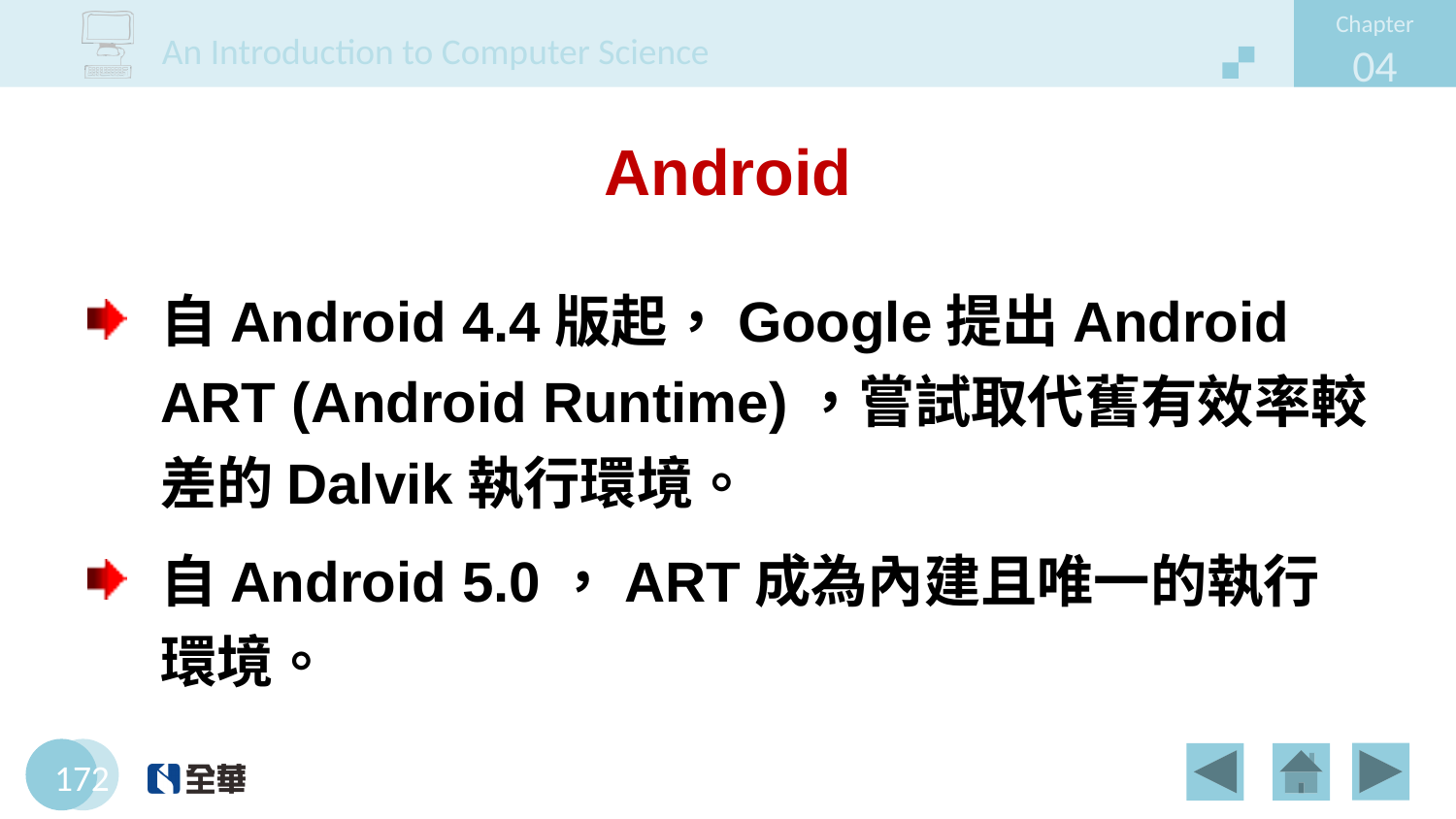

# Android
自Android 4.4版起，Google提出Android ART (Android Runtime)，嘗試取代舊有效率較差的Dalvik執行環境。
自Android 5.0，ART成為內建且唯一的執行環境。